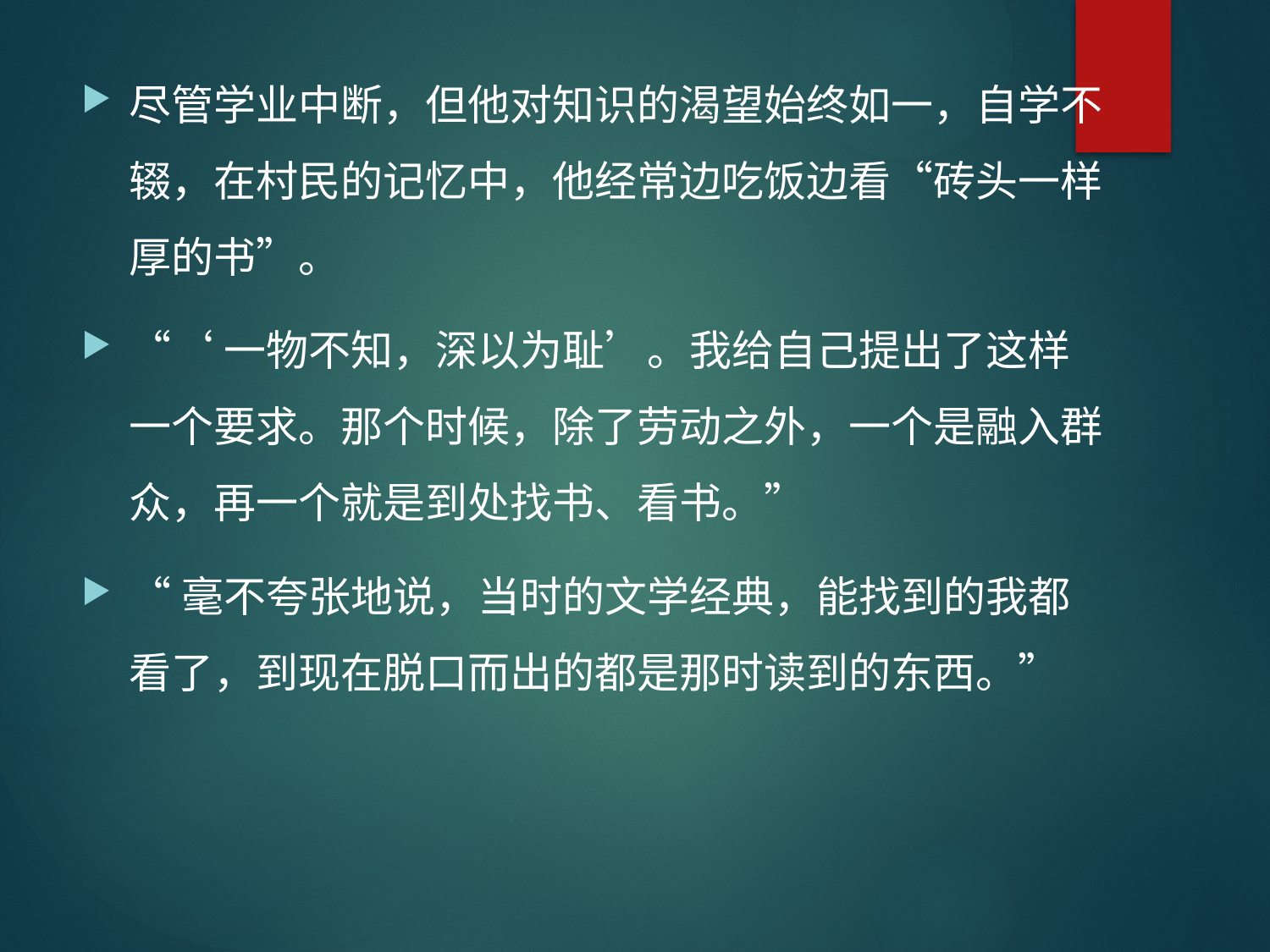

尽管学业中断，但他对知识的渴望始终如一，自学不辍，在村民的记忆中，他经常边吃饭边看“砖头一样厚的书”。
“‘一物不知，深以为耻’。我给自己提出了这样一个要求。那个时候，除了劳动之外，一个是融入群众，再一个就是到处找书、看书。”
“毫不夸张地说，当时的文学经典，能找到的我都看了，到现在脱口而出的都是那时读到的东西。”
#